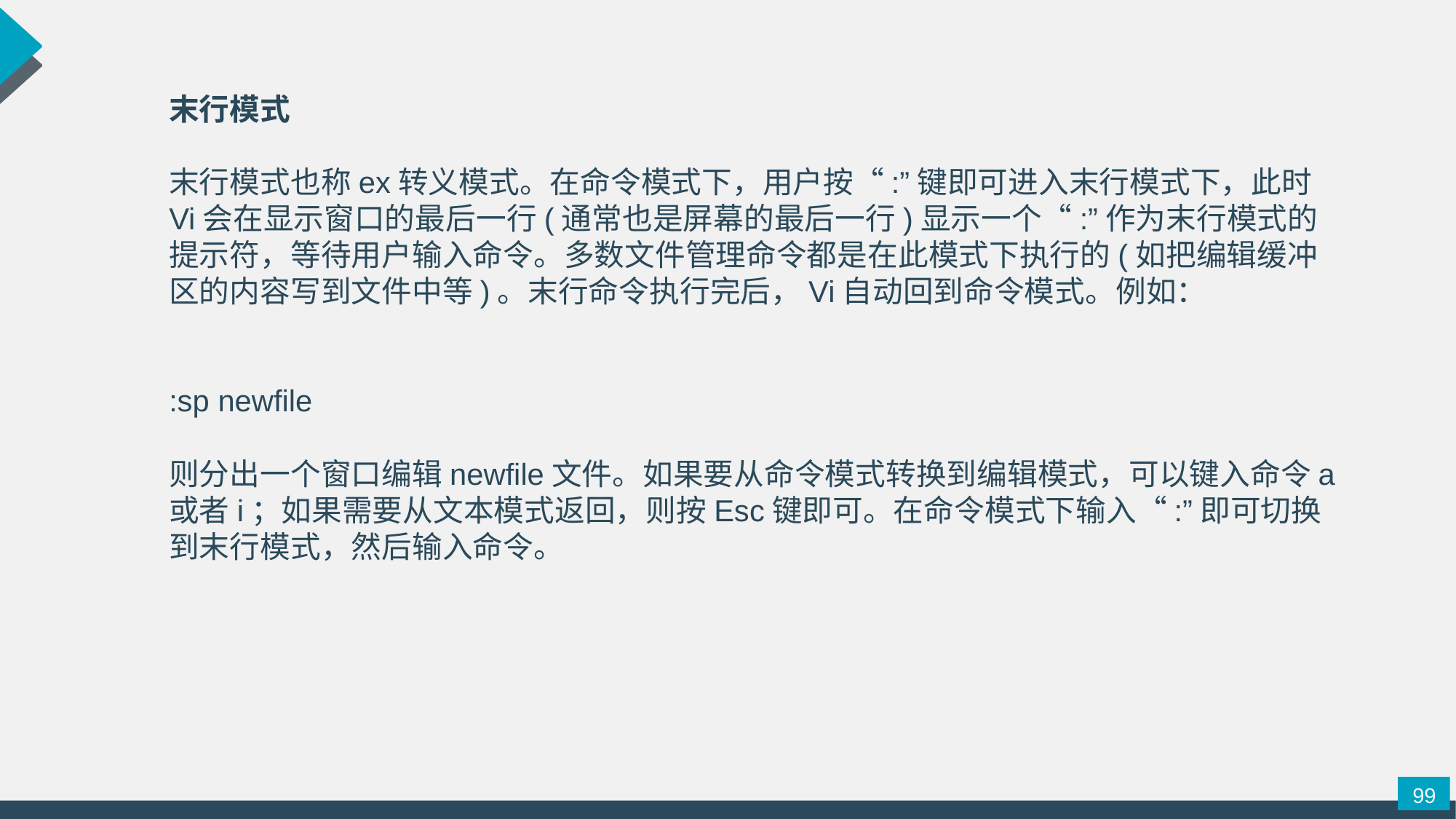

末行模式

末行模式也称ex转义模式。在命令模式下，用户按“:”键即可进入末行模式下，此时Vi会在显示窗口的最后一行(通常也是屏幕的最后一行)显示一个“:”作为末行模式的提示符，等待用户输入命令。多数文件管理命令都是在此模式下执行的(如把编辑缓冲区的内容写到文件中等)。末行命令执行完后，Vi自动回到命令模式。例如：

:sp newfile

则分出一个窗口编辑newfile文件。如果要从命令模式转换到编辑模式，可以键入命令a或者i；如果需要从文本模式返回，则按Esc键即可。在命令模式下输入“:”即可切换到末行模式，然后输入命令。